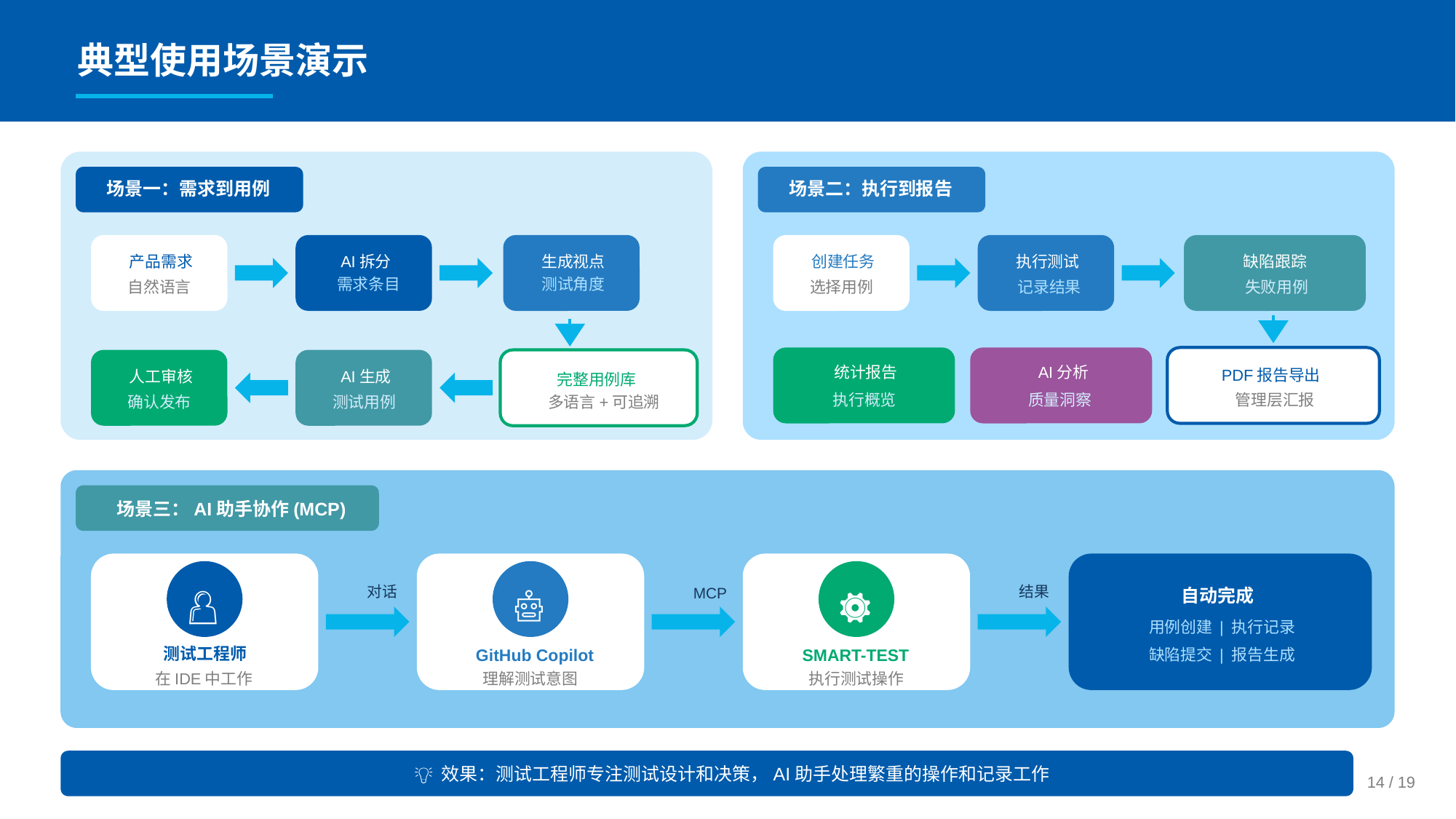

典型使用场景演示

场景一：需求到用例
场景二：执行到报告

产品需求
AI拆分
生成视点
创建任务
执行测试
缺陷跟踪

需求条目
测试角度
自然语言
选择用例
记录结果
失败用例

统计报告
AI分析
PDF报告导出
人工审核
AI生成
完整用例库

执行概览
质量洞察
管理层汇报
确认发布
测试用例
多语言+可追溯

场景三：AI助手协作(MCP)

👤
🤖
⚙️
对话
结果
MCP
自动完成

用例创建 | 执行记录
测试工程师
GitHub Copilot
SMART-TEST
缺陷提交 | 报告生成
在IDE中工作
理解测试意图
执行测试操作

💡 效果：测试工程师专注测试设计和决策，AI助手处理繁重的操作和记录工作
14 / 19